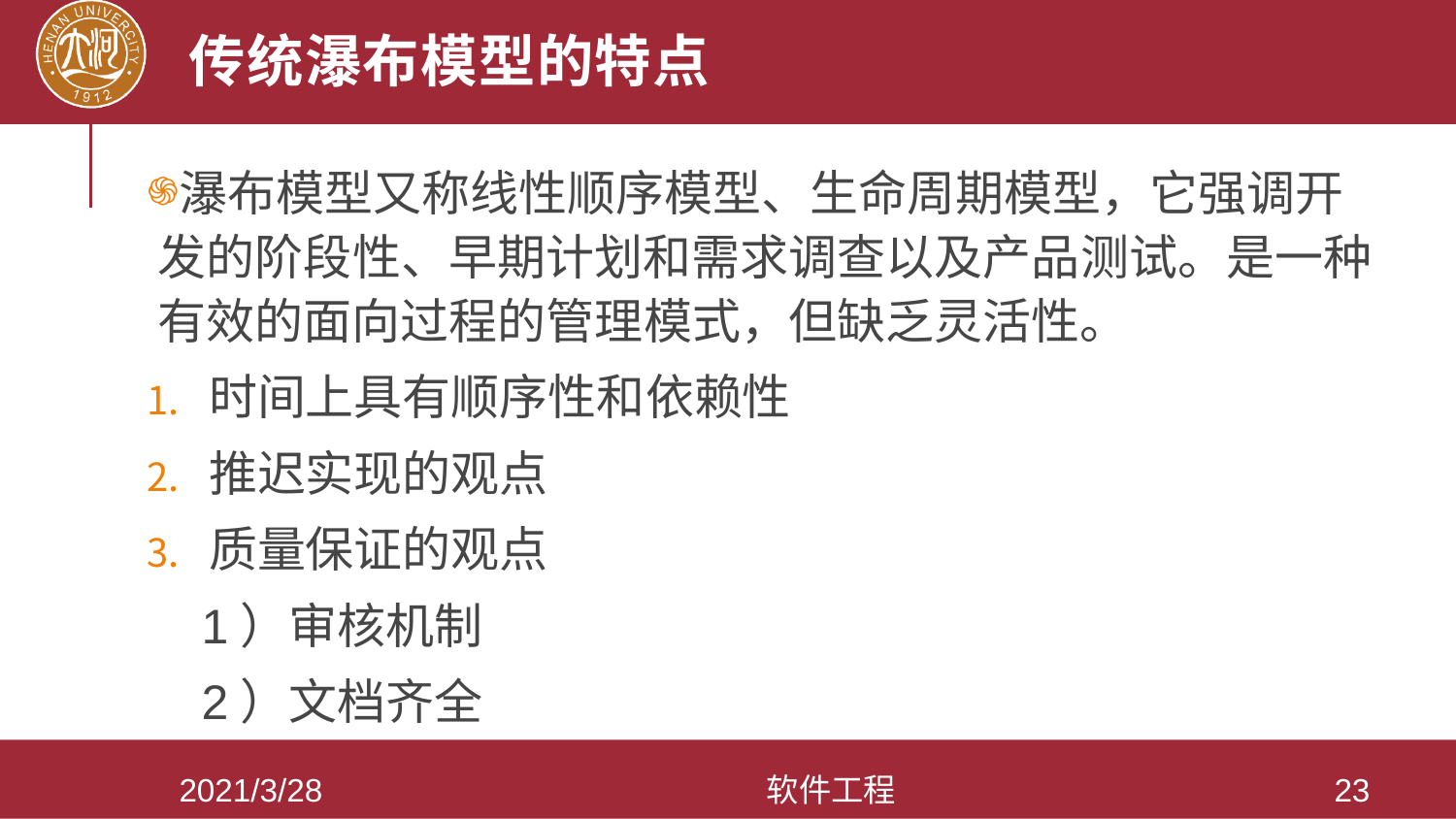

# 传统瀑布模型的特点
瀑布模型又称线性顺序模型、生命周期模型，它强调开发的阶段性、早期计划和需求调查以及产品测试。是一种有效的面向过程的管理模式，但缺乏灵活性。
时间上具有顺序性和依赖性
推迟实现的观点
质量保证的观点
    1）审核机制
    2）文档齐全
2021/3/28
软件工程
23